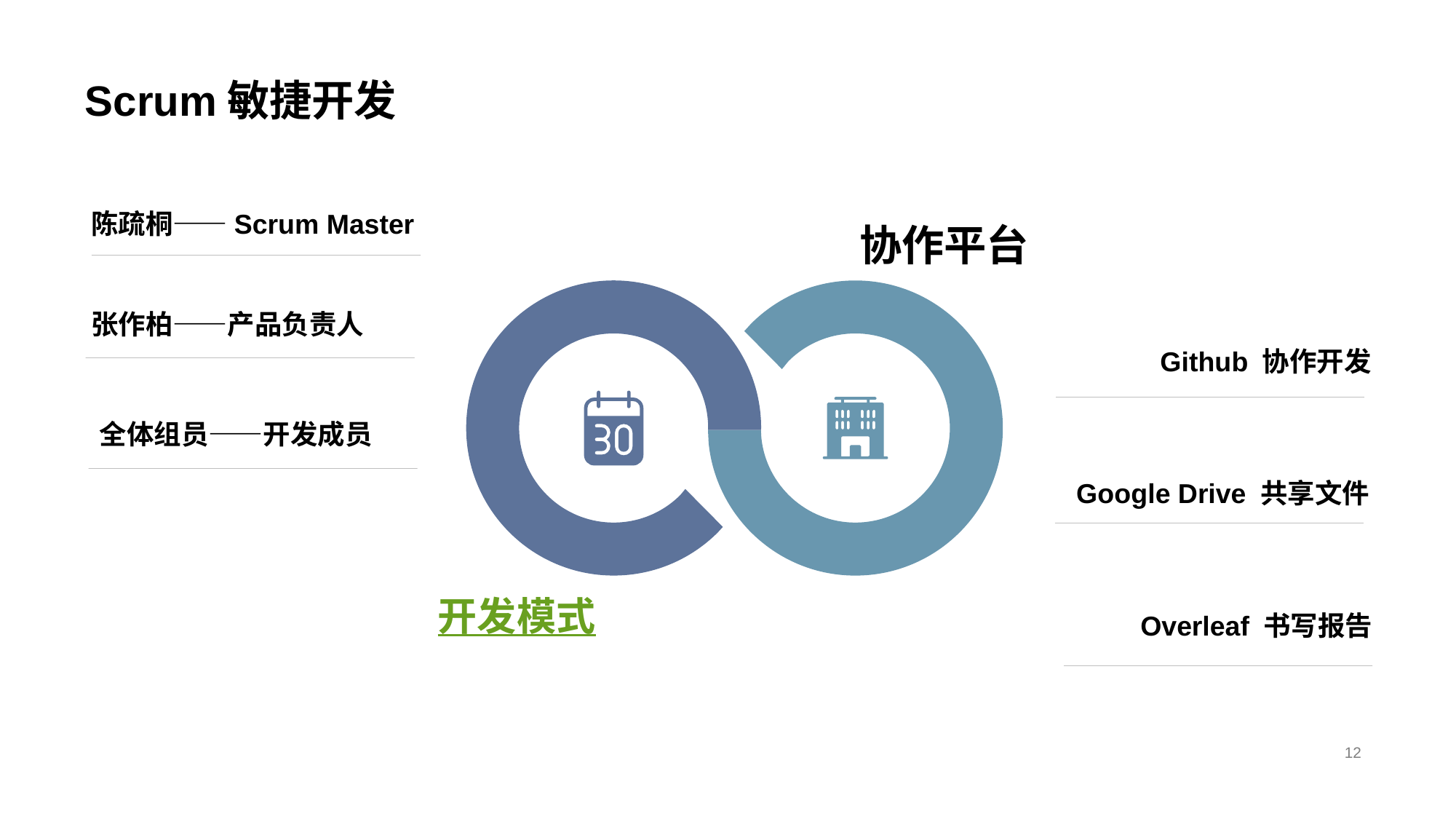

Scrum敏捷开发
陈疏桐——Scrum Master

张作柏——产品负责人
Github 协作开发
全体组员——开发成员
Google Drive 共享文件

Overleaf 书写报告
协作平台
# 开发模式
12